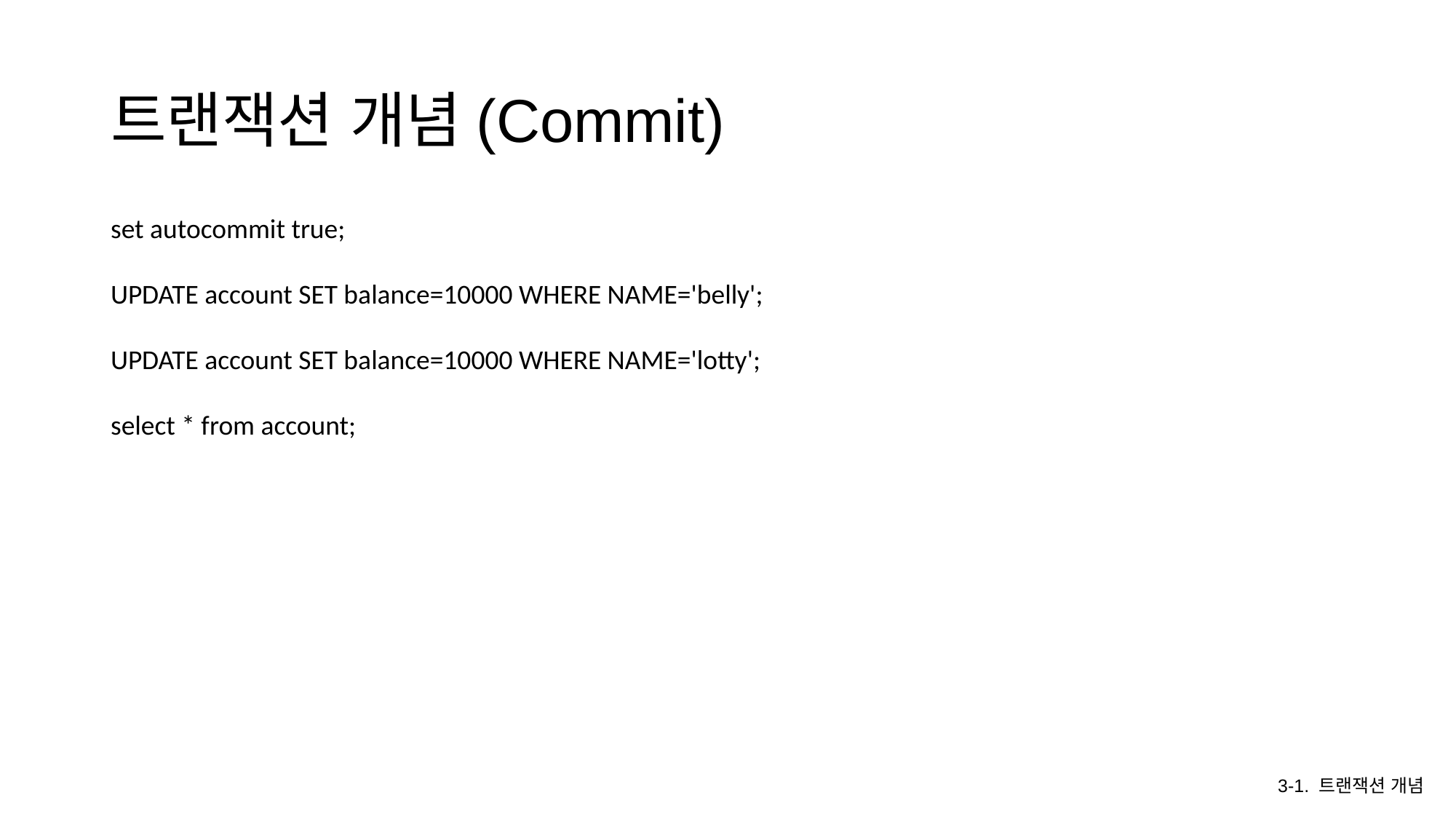

# 트랜잭션 개념(Commit)
set autocommit true;

UPDATE account SET balance=10000 WHERE NAME='belly';

UPDATE account SET balance=10000 WHERE NAME='lotty';

select * from account;
3-1. 트랜잭션 개념